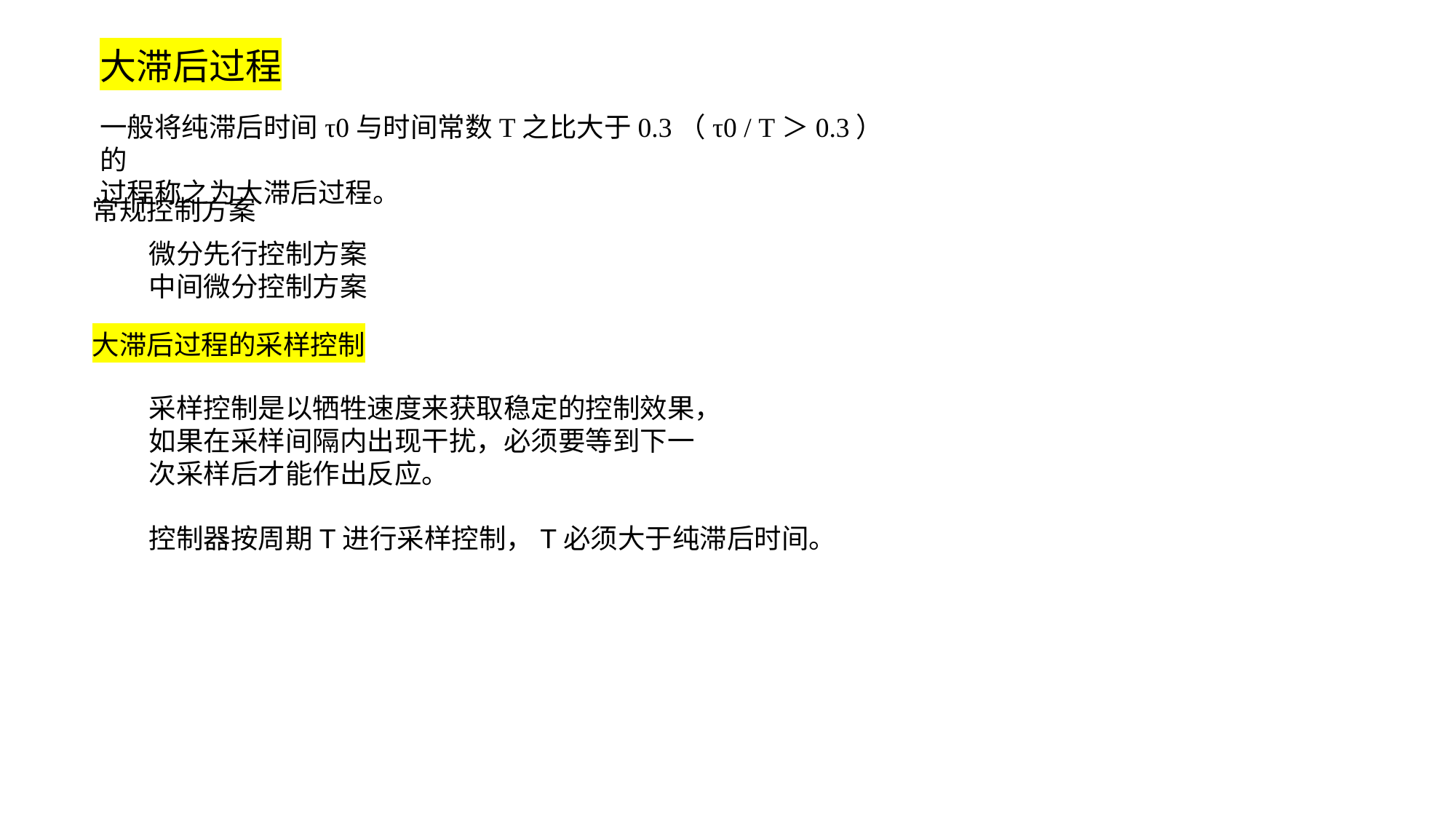

大滞后过程
一般将纯滞后时间τ0与时间常数T之比大于0.3（τ0 / T＞0.3）的
过程称之为大滞后过程。
常规控制方案
微分先行控制方案
中间微分控制方案
大滞后过程的采样控制
采样控制是以牺牲速度来获取稳定的控制效果，如果在采样间隔内出现干扰，必须要等到下一次采样后才能作出反应。
控制器按周期T进行采样控制，T必须大于纯滞后时间。